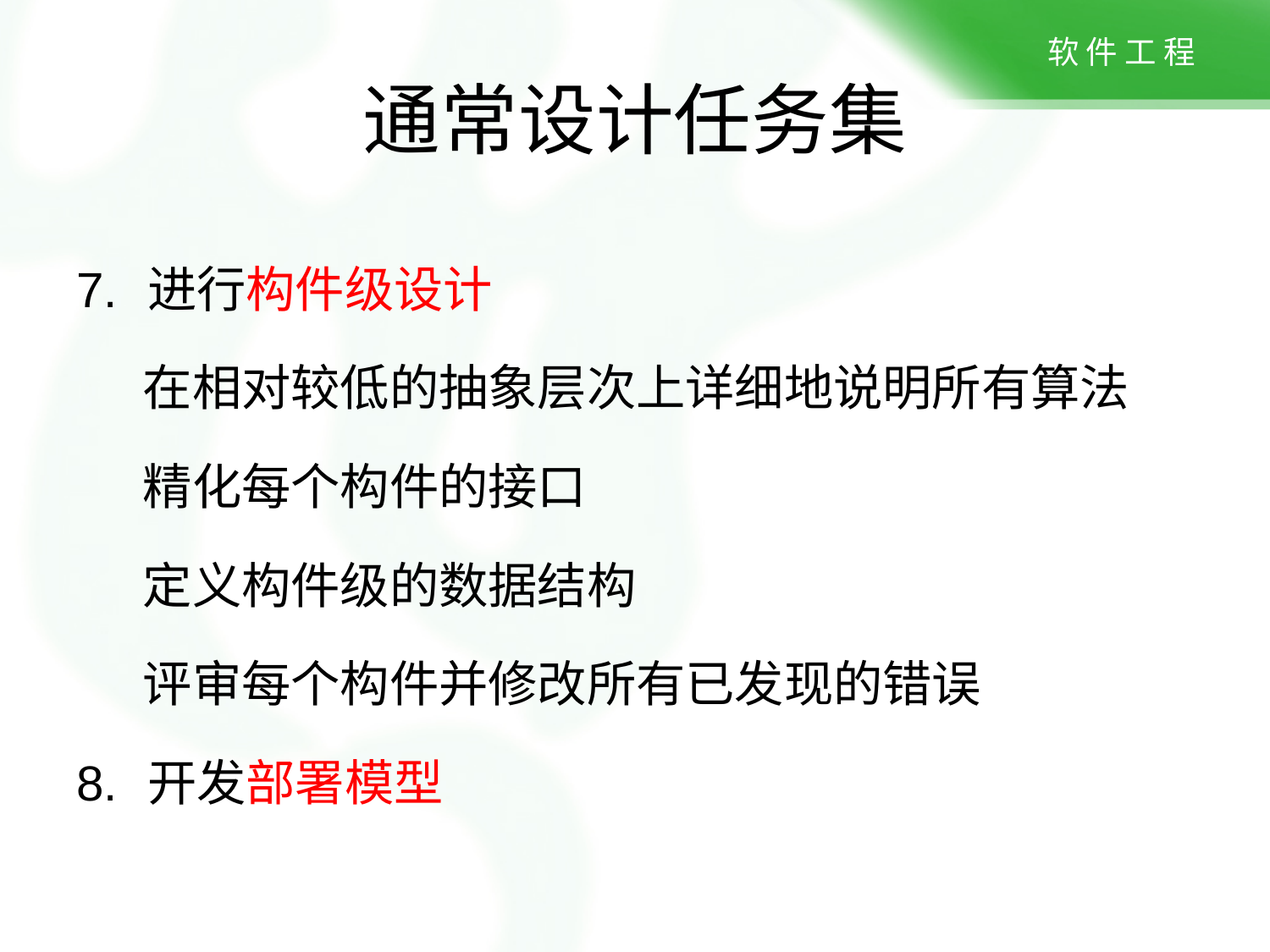

通常设计任务集
进行构件级设计
     在相对较低的抽象层次上详细地说明所有算法
     精化每个构件的接口
     定义构件级的数据结构
     评审每个构件并修改所有已发现的错误
开发部署模型